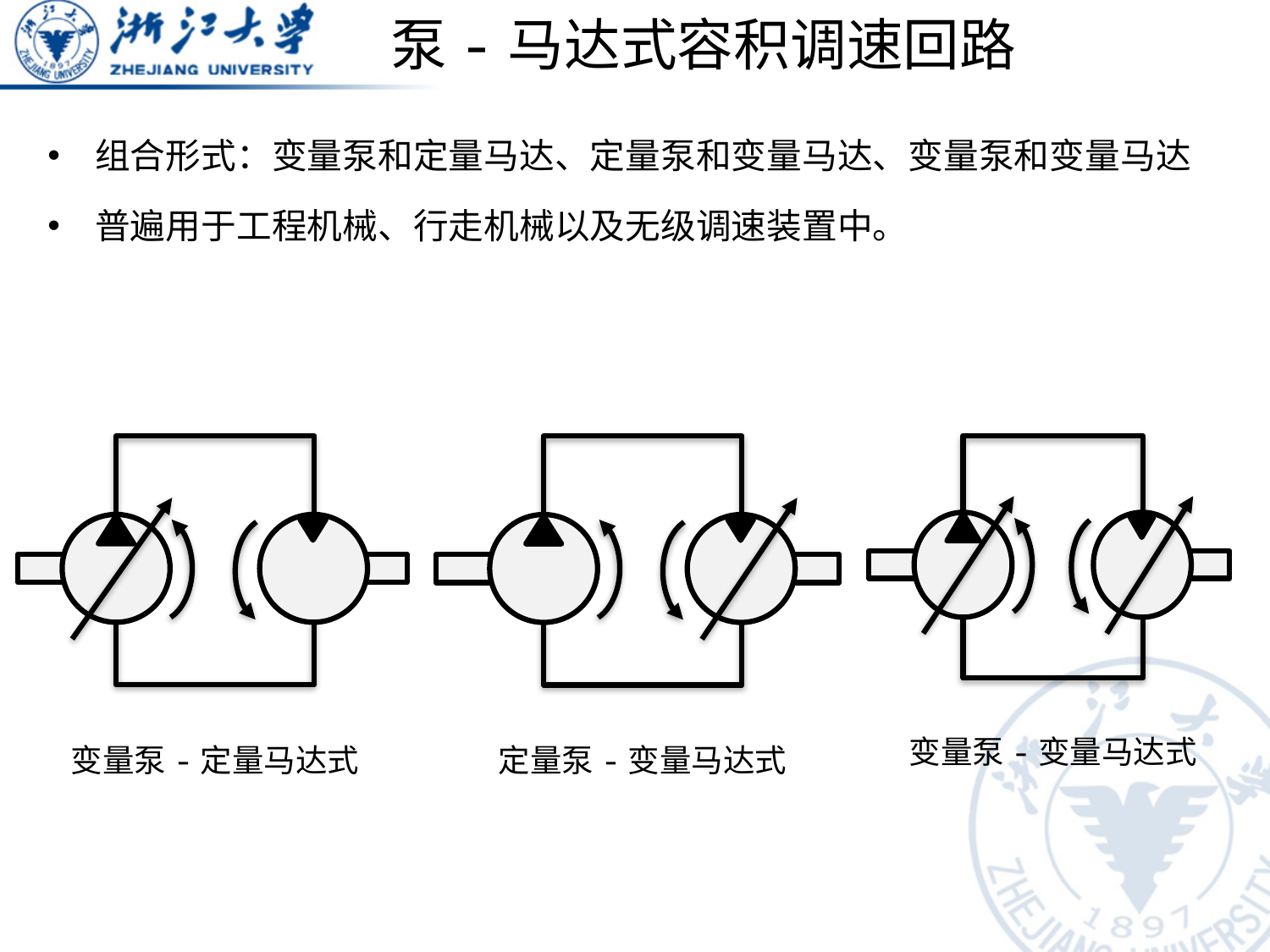

# 泵-马达式容积调速回路
组合形式：变量泵和定量马达、定量泵和变量马达、变量泵和变量马达
普遍用于工程机械、行走机械以及无级调速装置中。

变量泵-定量马达式

定量泵-变量马达式

变量泵-变量马达式